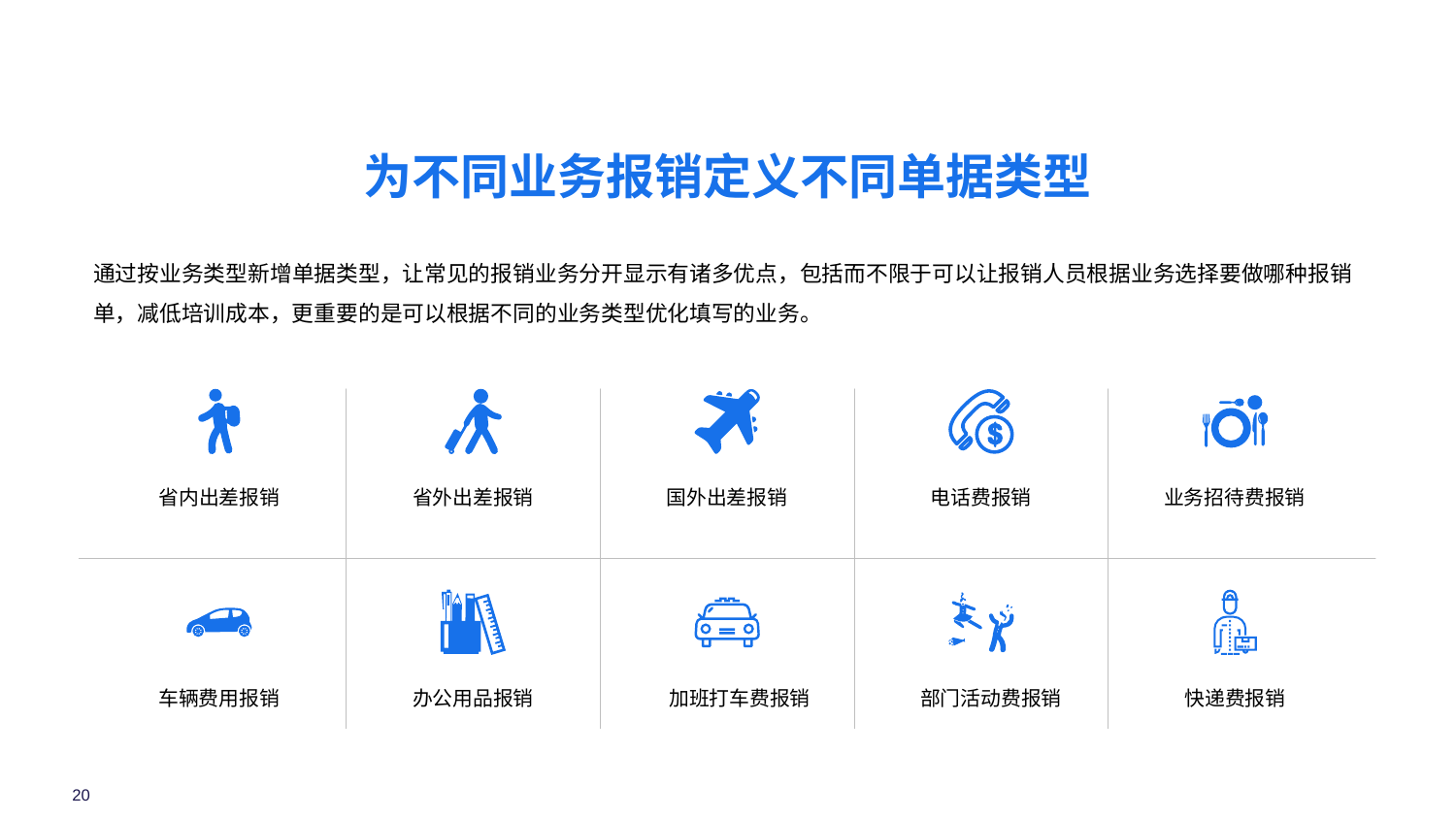

为不同业务报销定义不同单据类型
通过按业务类型新增单据类型，让常见的报销业务分开显示有诸多优点，包括而不限于可以让报销人员根据业务选择要做哪种报销单，减低培训成本，更重要的是可以根据不同的业务类型优化填写的业务。

省内出差报销

省外出差报销

国外出差报销

电话费报销

业务招待费报销

办公用品报销

快递费报销

部门活动费报销

加班打车费报销

车辆费用报销